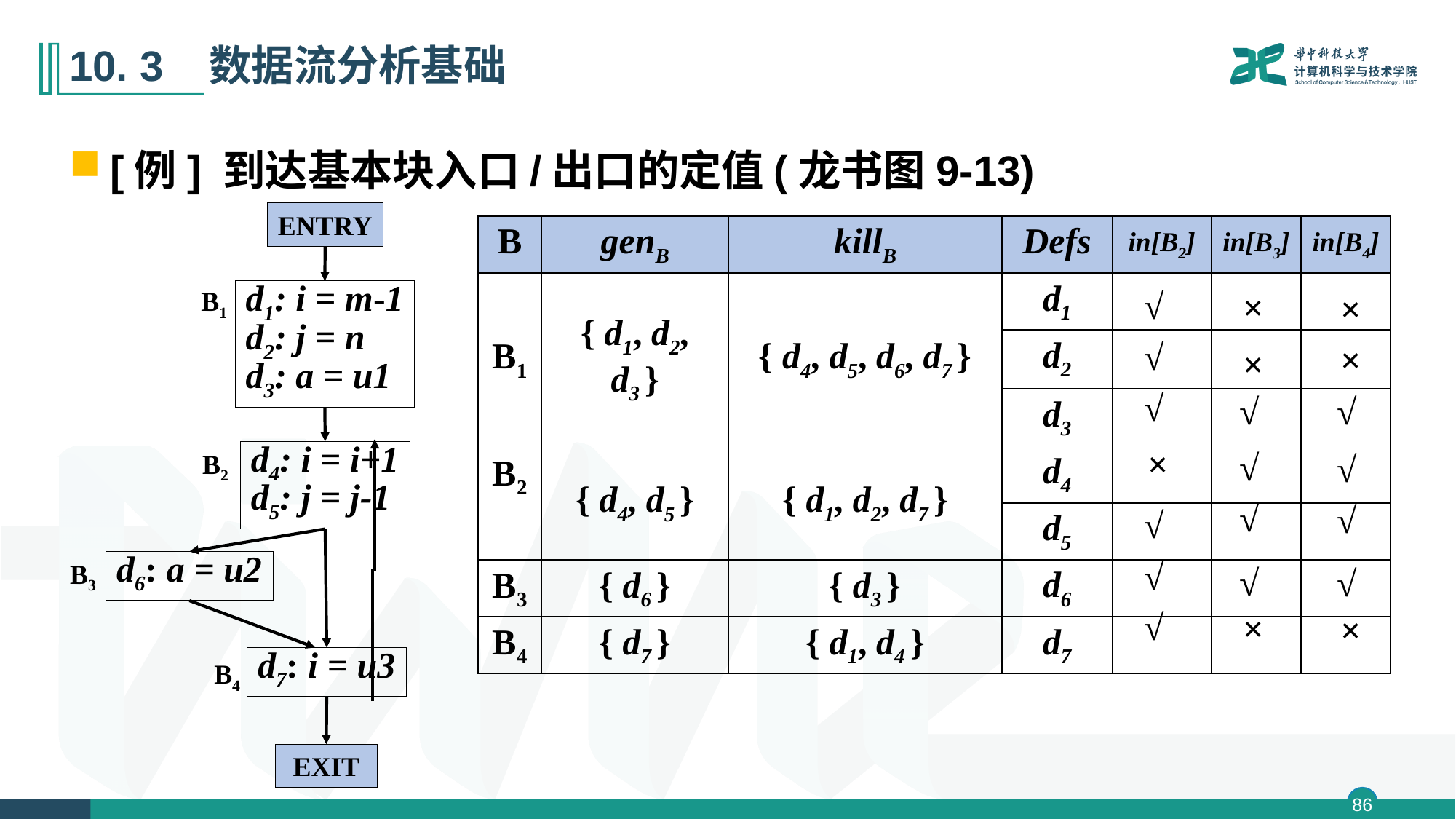

# 10. 3   数据流分析基础
[例] 到达基本块入口/出口的定值(龙书图9-13)
ENTRY
B1
d1: i = m-1
d2: j = n
d3: a = u1

B2
d4: i = i+1
d5: j = j-1
B3
d6: a = u2
d7: i = u3
B4

EXIT
| B | genB | killB | Defs | in[B2] | in[B3] | in[B4] |
| --- | --- | --- | --- | --- | --- | --- |
| B1 | { d1, d2, d3 } | { d4, d5, d6, d7 } | d1 |  |  |  |
|  |  |  | d2 |  |  |  |
|  |  |  | d3 |  |  |  |
| B2 | { d4, d5 } | { d1, d2, d7 } | d4 |  |  |  |
|  |  |  | d5 |  |  |  |
| B3 | { d6 } | { d3 } | d6 |  |  |  |
| B4 | { d7 } | { d1, d4 } | d7 |  |  |  |
√
√
√
×
×
×
×
√
√
×
√
√
√
√
√
√
√
√
√
×
×